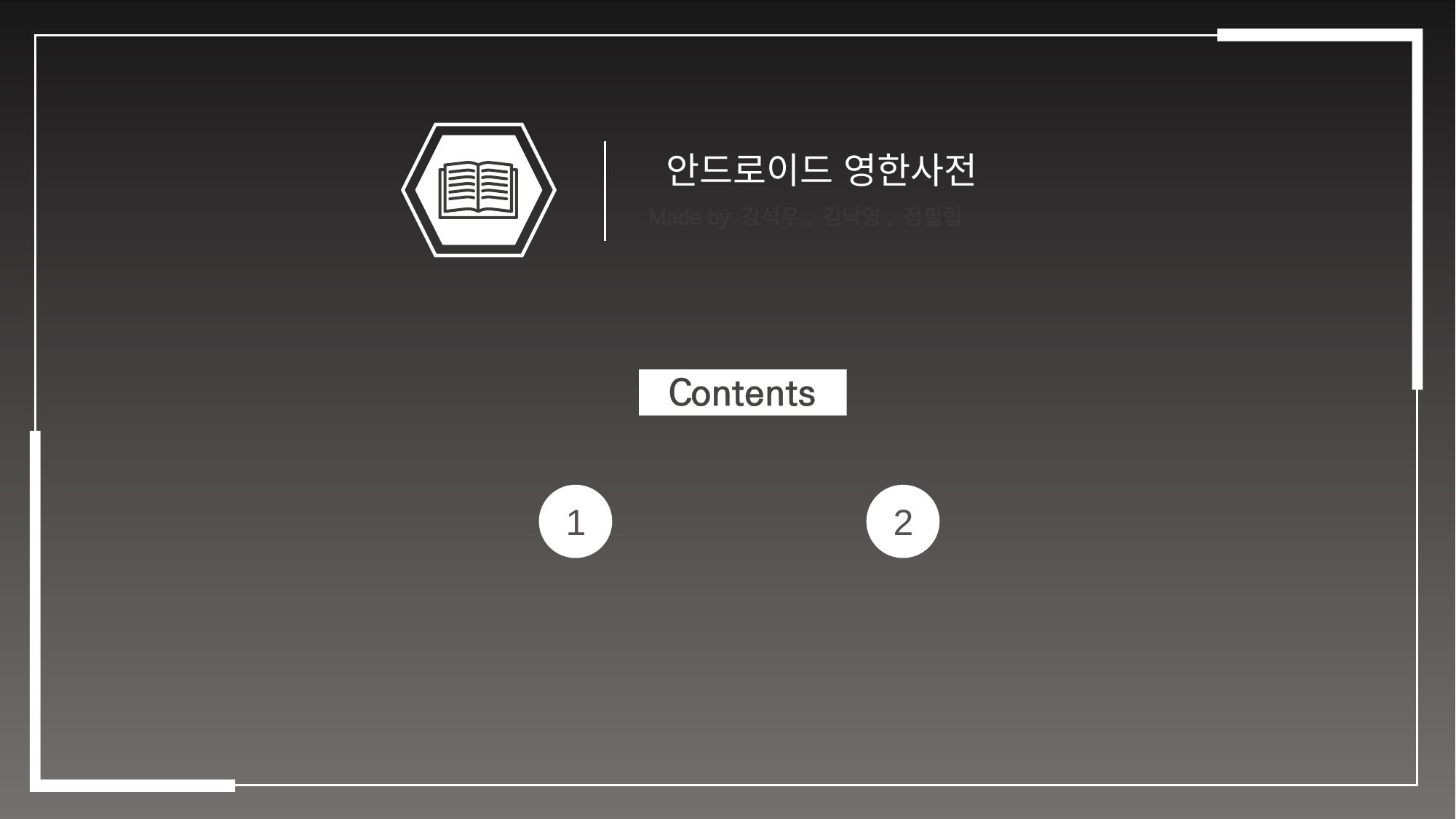

안드로이드 영한사전

Made by 강석우, 김낙영, 정필립

1
2
어플리케이션 기능
시스템 흐름도